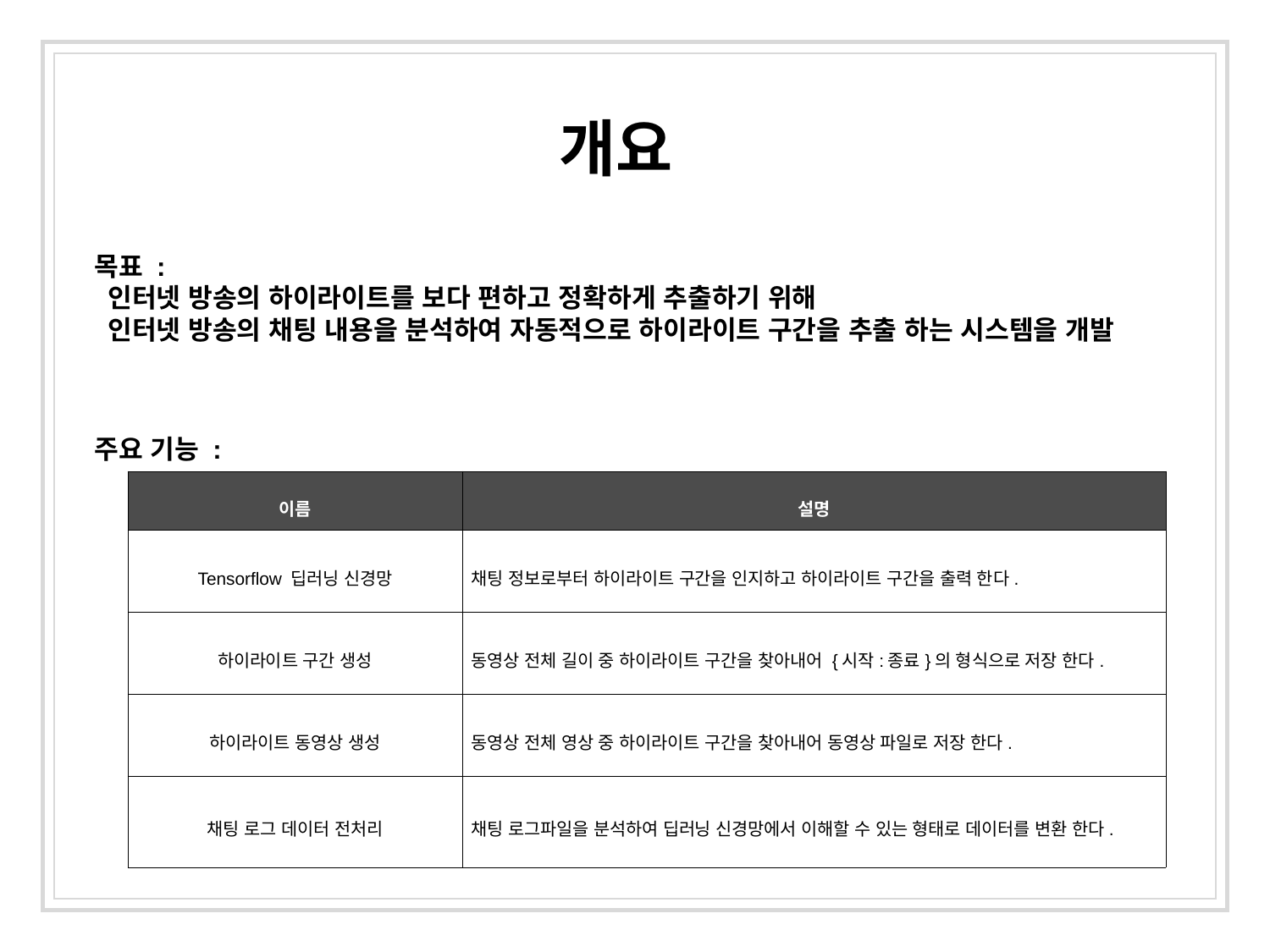

개요
목표 :
 인터넷 방송의 하이라이트를 보다 편하고 정확하게 추출하기 위해
 인터넷 방송의 채팅 내용을 분석하여 자동적으로 하이라이트 구간을 추출 하는 시스템을 개발

주요 기능 :
| 이름 | 설명 |
| --- | --- |
| Tensorflow 딥러닝 신경망 | 채팅 정보로부터 하이라이트 구간을 인지하고 하이라이트 구간을 출력 한다. |
| 하이라이트 구간 생성 | 동영상 전체 길이 중 하이라이트 구간을 찾아내어 {시작:종료}의 형식으로 저장 한다. |
| 하이라이트 동영상 생성 | 동영상 전체 영상 중 하이라이트 구간을 찾아내어 동영상 파일로 저장 한다. |
| 채팅 로그 데이터 전처리 | 채팅 로그파일을 분석하여 딥러닝 신경망에서 이해할 수 있는 형태로 데이터를 변환 한다. |